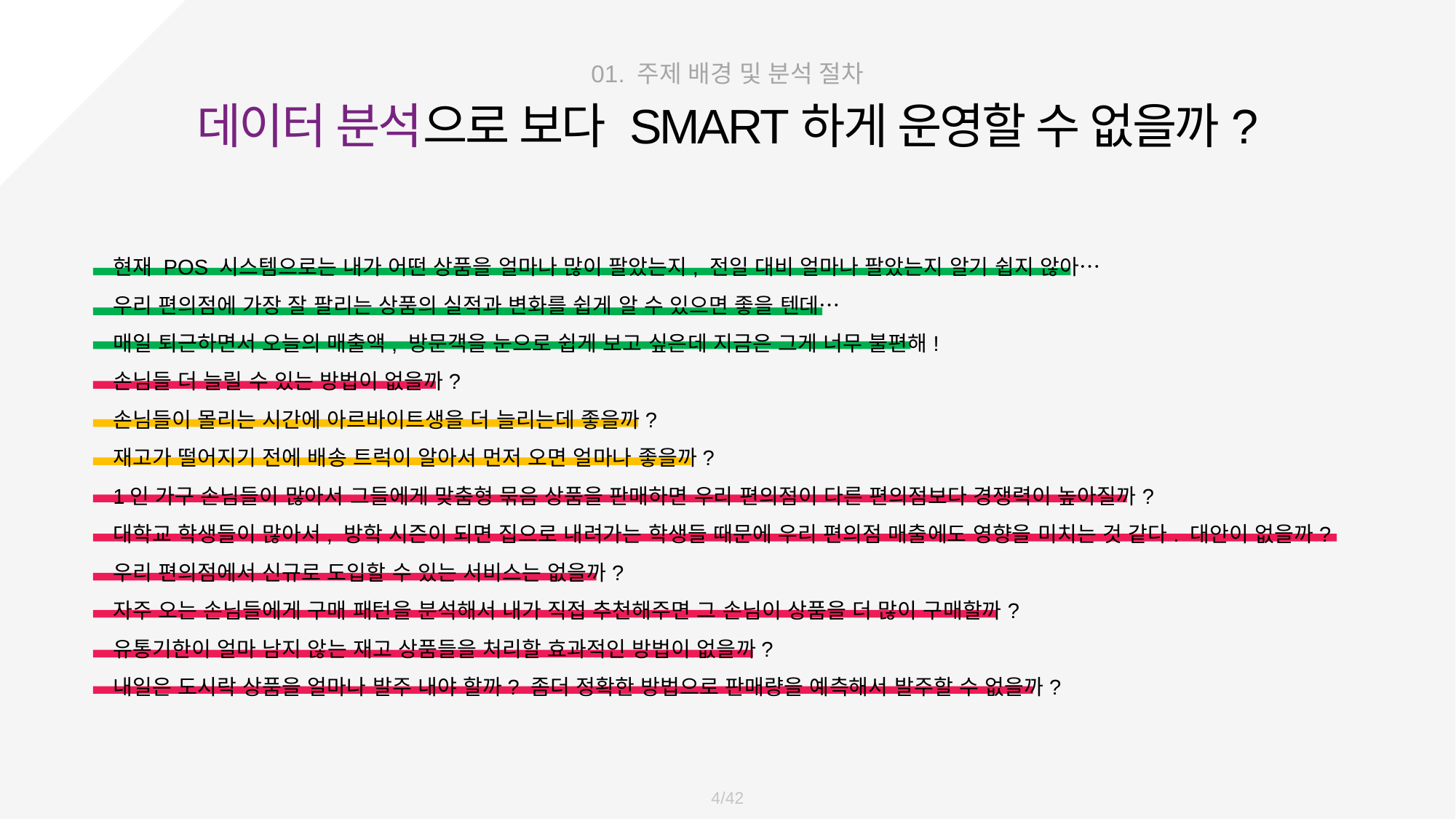

01. 주제 배경 및 분석 절차
데이터 분석으로 보다 SMART하게 운영할 수 없을까?

현재 POS 시스템으로는 내가 어떤 상품을 얼마나 많이 팔았는지, 전일 대비 얼마나 팔았는지 알기 쉽지 않아…
우리 편의점에 가장 잘 팔리는 상품의 실적과 변화를 쉽게 알 수 있으면 좋을 텐데…
매일 퇴근하면서 오늘의 매출액, 방문객을 눈으로 쉽게 보고 싶은데 지금은 그게 너무 불편해!
손님들 더 늘릴 수 있는 방법이 없을까?
손님들이 몰리는 시간에 아르바이트생을 더 늘리는데 좋을까?
재고가 떨어지기 전에 배송 트럭이 알아서 먼저 오면 얼마나 좋을까?
1인 가구 손님들이 많아서 그들에게 맞춤형 묶음 상품을 판매하면 우리 편의점이 다른 편의점보다 경쟁력이 높아질까?
대학교 학생들이 많아서, 방학 시즌이 되면 집으로 내려가는 학생들 때문에 우리 편의점 매출에도 영향을 미치는 것 같다. 대안이 없을까?
우리 편의점에서 신규로 도입할 수 있는 서비스는 없을까?
자주 오는 손님들에게 구매 패턴을 분석해서 내가 직접 추천해주면 그 손님이 상품을 더 많이 구매할까?
유통기한이 얼마 남지 않는 재고 상품들을 처리할 효과적인 방법이 없을까?
내일은 도시락 상품을 얼마나 발주 내야 할까? 좀더 정확한 방법으로 판매량을 예측해서 발주할 수 없을까?

4